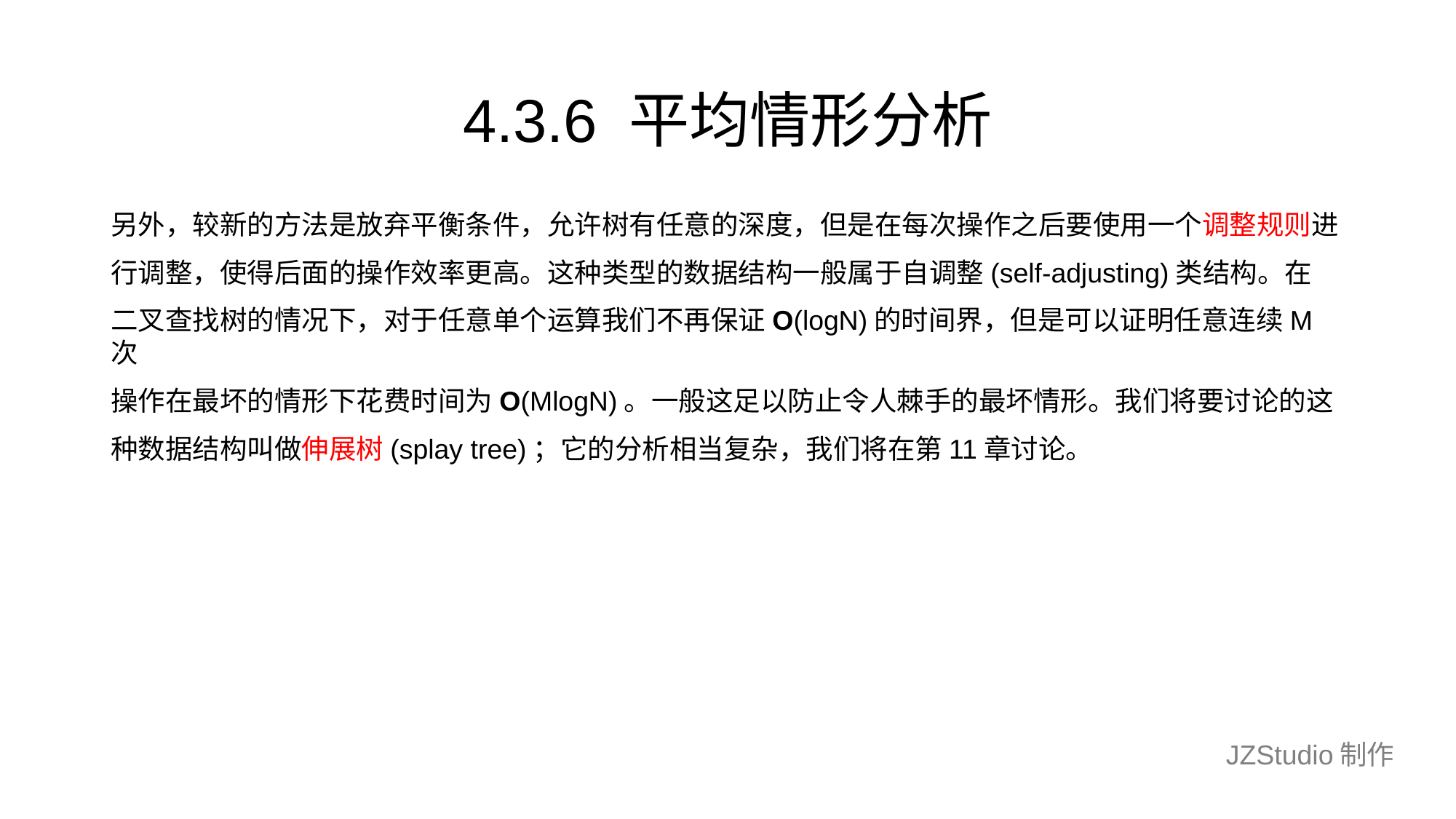

# 4.3.6 平均情形分析
另外，较新的方法是放弃平衡条件，允许树有任意的深度，但是在每次操作之后要使用一个调整规则进
行调整，使得后面的操作效率更高。这种类型的数据结构一般属于自调整(self-adjusting)类结构。在
二叉查找树的情况下，对于任意单个运算我们不再保证O(logN)的时间界，但是可以证明任意连续M次
操作在最坏的情形下花费时间为O(MlogN)。一般这足以防止令人棘手的最坏情形。我们将要讨论的这
种数据结构叫做伸展树(splay tree)；它的分析相当复杂，我们将在第11章讨论。